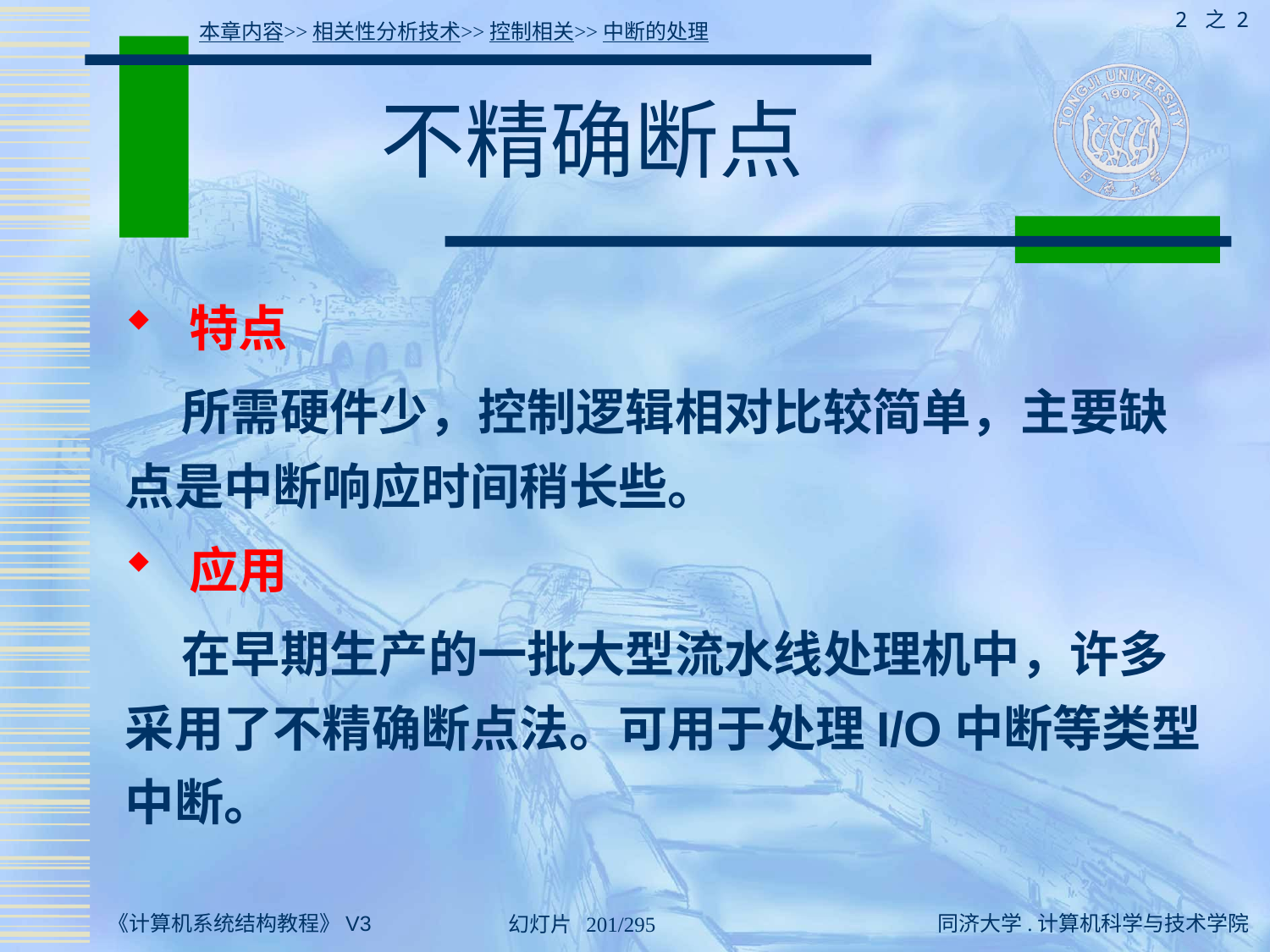

2 之 2
本章内容>>相关性分析技术>>控制相关>>中断的处理
# 不精确断点
  特点
    所需硬件少，控制逻辑相对比较简单，主要缺点是中断响应时间稍长些。
  应用
    在早期生产的一批大型流水线处理机中，许多采用了不精确断点法。可用于处理I/O中断等类型中断。